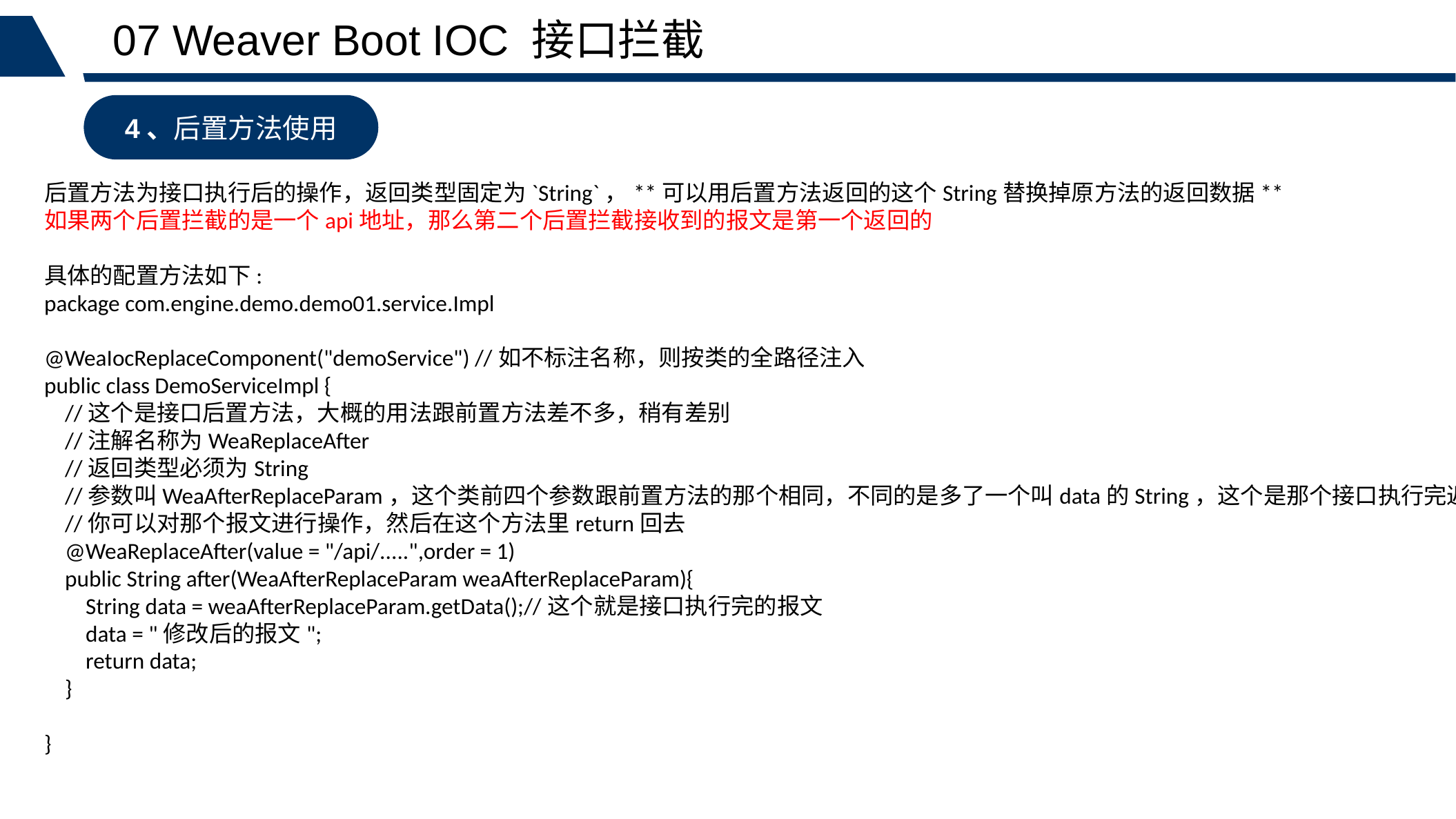

07 Weaver Boot IOC 接口拦截

4、后置方法使用
后置方法为接口执行后的操作，返回类型固定为`String`，**可以用后置方法返回的这个String替换掉原方法的返回数据**
如果两个后置拦截的是一个api地址，那么第二个后置拦截接收到的报文是第一个返回的

具体的配置方法如下:
package com.engine.demo.demo01.service.Impl

@WeaIocReplaceComponent("demoService") //如不标注名称，则按类的全路径注入
public class DemoServiceImpl {
    //这个是接口后置方法，大概的用法跟前置方法差不多，稍有差别
    //注解名称为WeaReplaceAfter
    //返回类型必须为String
    //参数叫WeaAfterReplaceParam，这个类前四个参数跟前置方法的那个相同，不同的是多了一个叫data的String，这个是那个接口执行完返回的报文
    //你可以对那个报文进行操作，然后在这个方法里return回去
    @WeaReplaceAfter(value = "/api/.....",order = 1)
    public String after(WeaAfterReplaceParam weaAfterReplaceParam){
        String data = weaAfterReplaceParam.getData();//这个就是接口执行完的报文
        data = "修改后的报文";
        return data;
    }

}